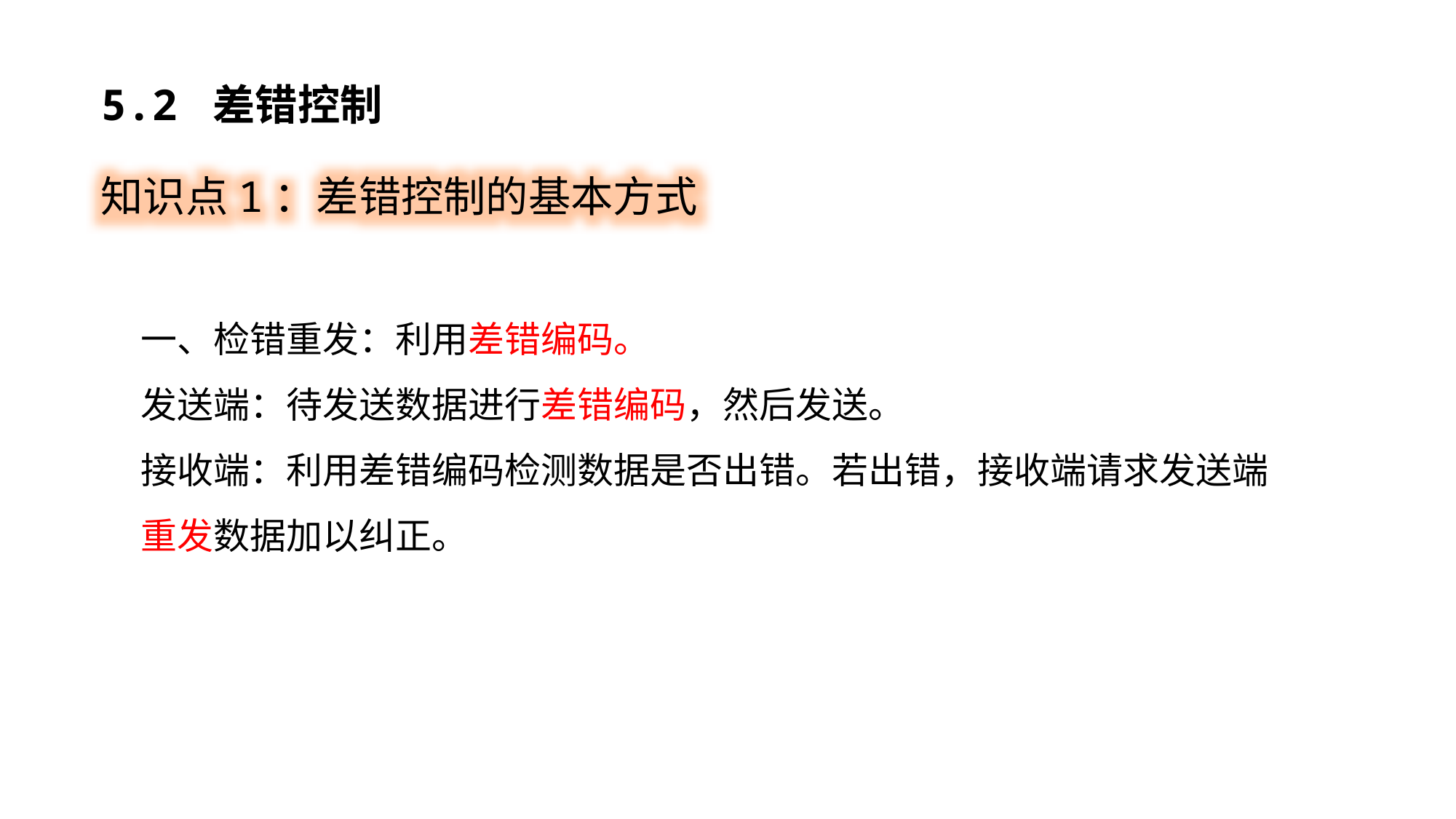

5.2 差错控制
知识点1：差错控制的基本方式
一、检错重发：利用差错编码。
发送端：待发送数据进行差错编码，然后发送。
接收端：利用差错编码检测数据是否出错。若出错，接收端请求发送端重发数据加以纠正。